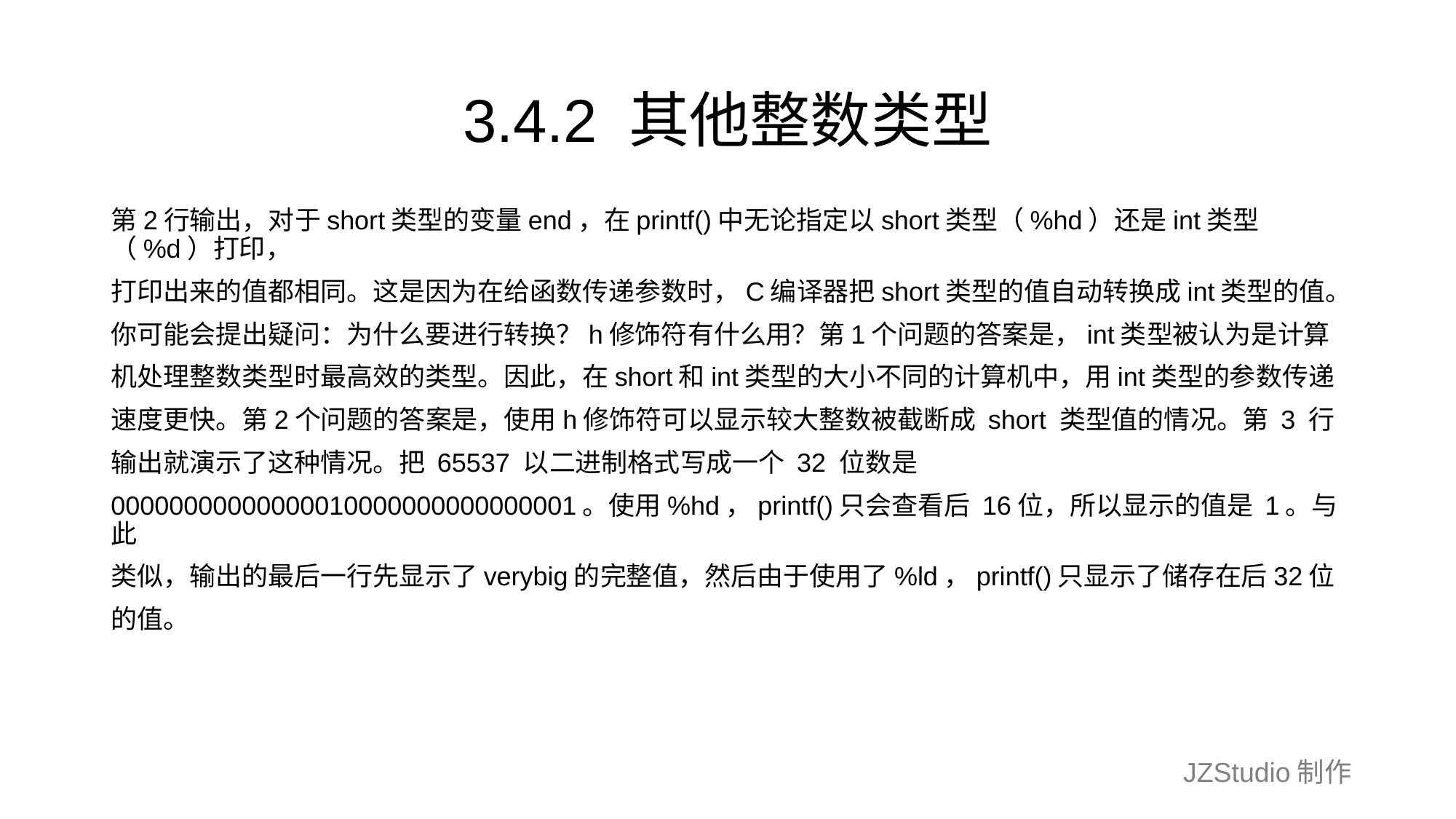

# 3.4.2 其他整数类型
第2行输出，对于short类型的变量end，在printf()中无论指定以short类型（%hd）还是int类型（%d）打印，
打印出来的值都相同。这是因为在给函数传递参数时，C编译器把short类型的值自动转换成int类型的值。
你可能会提出疑问：为什么要进行转换？h修饰符有什么用？第1个问题的答案是，int类型被认为是计算
机处理整数类型时最高效的类型。因此，在short和int类型的大小不同的计算机中，用int类型的参数传递
速度更快。第2个问题的答案是，使用h修饰符可以显示较大整数被截断成 short 类型值的情况。第 3 行
输出就演示了这种情况。把 65537 以二进制格式写成一个 32 位数是
00000000000000010000000000000001。使用%hd，printf()只会查看后 16位，所以显示的值是 1。与此
类似，输出的最后一行先显示了verybig的完整值，然后由于使用了%ld，printf()只显示了储存在后32位
的值。